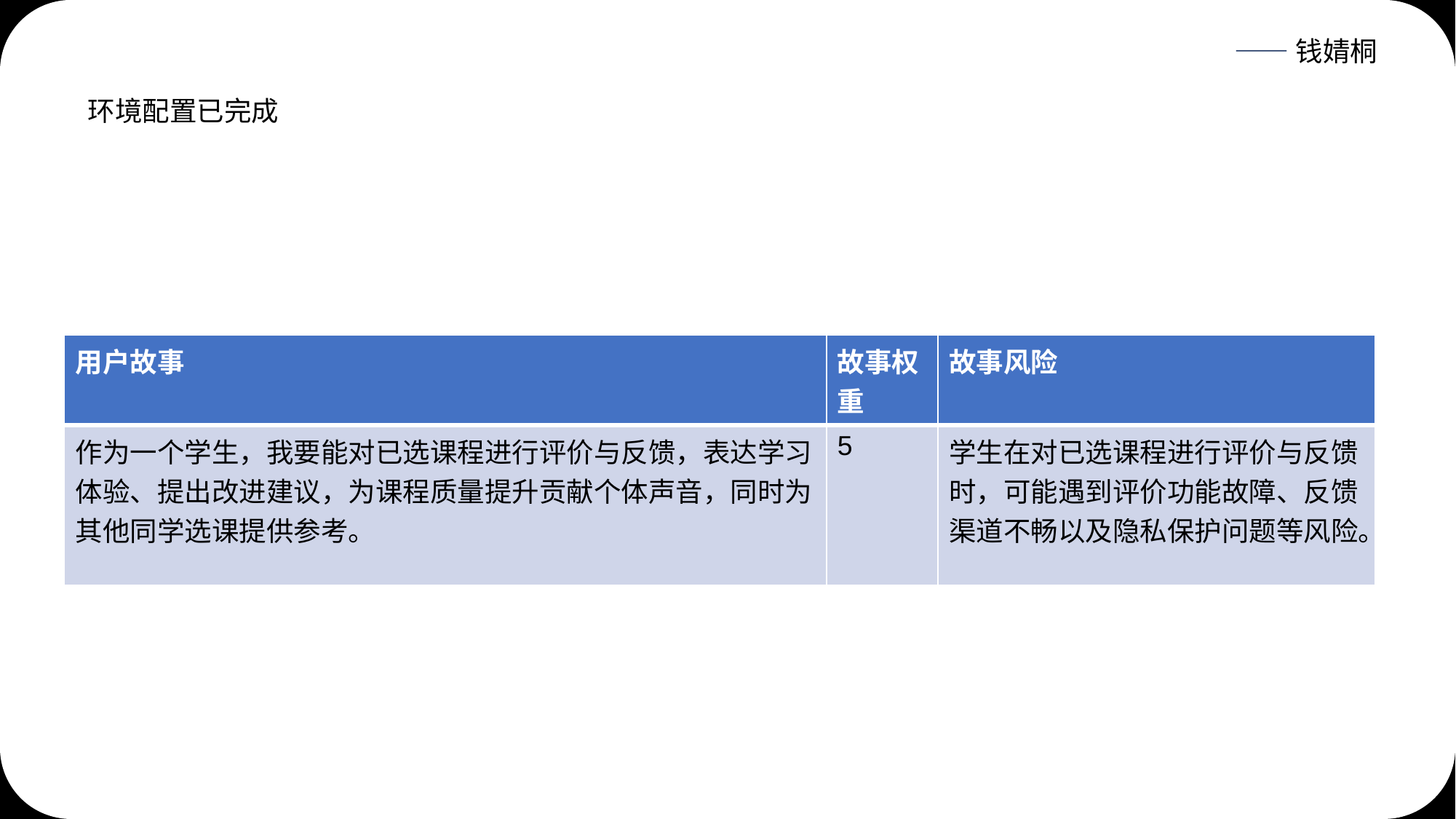

——钱婧桐

环境配置已完成
| 用户故事 | 故事权重 | 故事风险 |
| --- | --- | --- |
| 作为一个学生，我要能对已选课程进行评价与反馈，表达学习体验、提出改进建议，为课程质量提升贡献个体声音，同时为其他同学选课提供参考。 | 5 | 学生在对已选课程进行评价与反馈时，可能遇到评价功能故障、反馈渠道不畅以及隐私保护问题等风险。 |